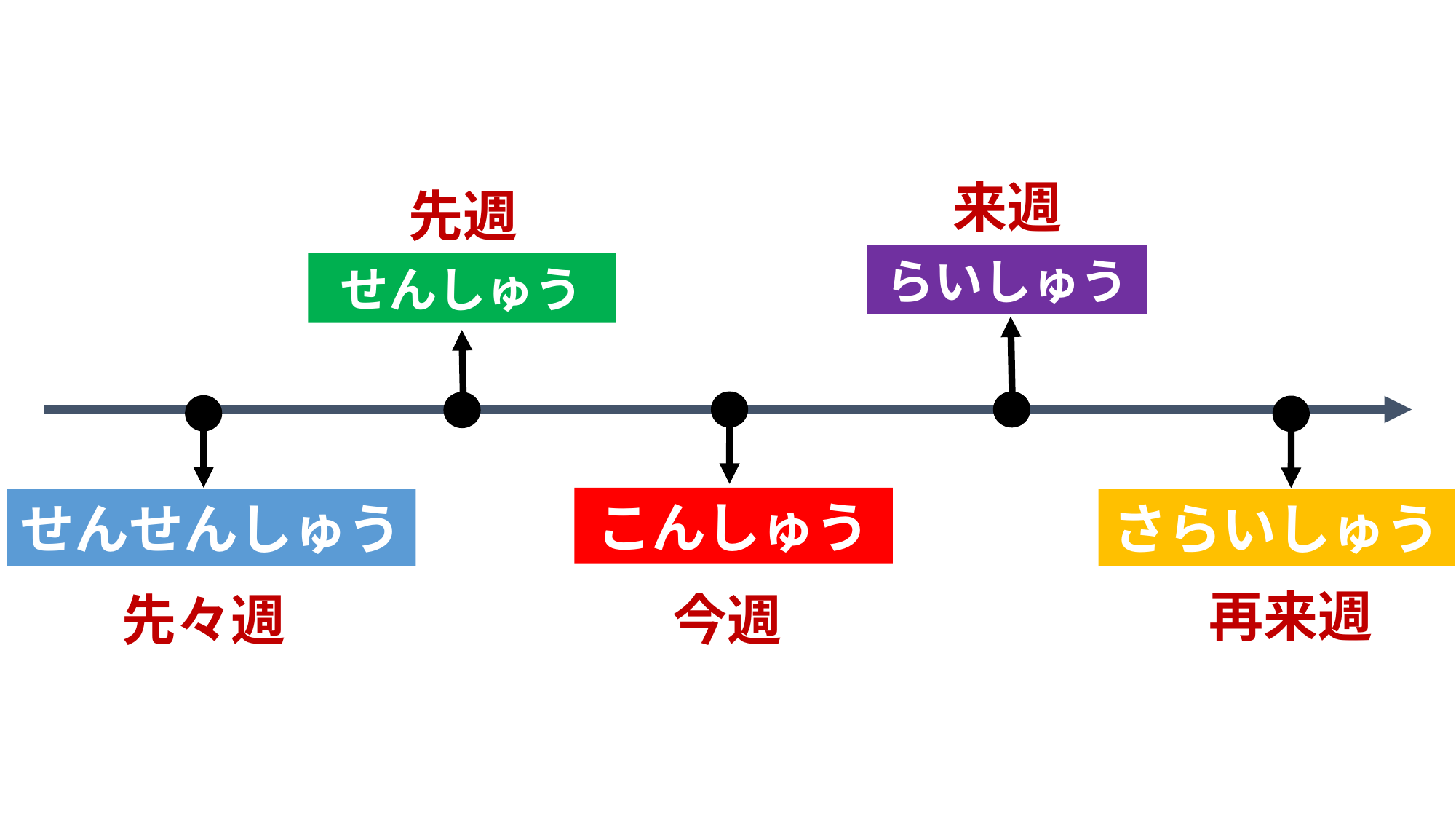

来週
先週
らいしゅう
せんしゅう

こんしゅう
せんせんしゅう
さらいしゅう
再来週
先々週
今週